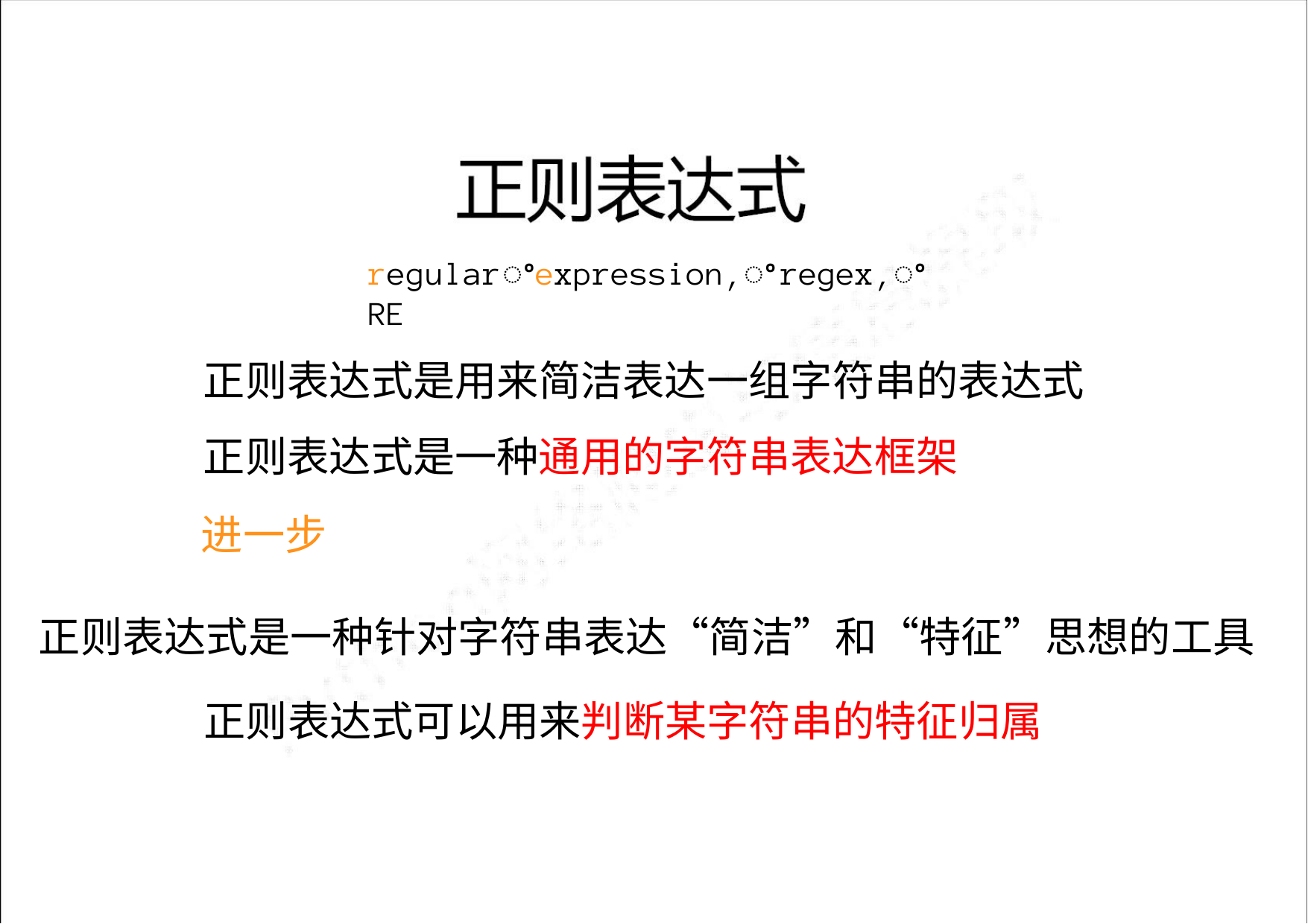

regularꢀexpression,ꢀregex,ꢀRE
正则表达式是用来简洁表达一组字符串的表达式
正则表达式是一种通用的字符串表达框架
进一步
正则表达式是一种针对字符串表达“简洁”和“特征”思想的工具
正则表达式可以用来判断某字符串的特征归属